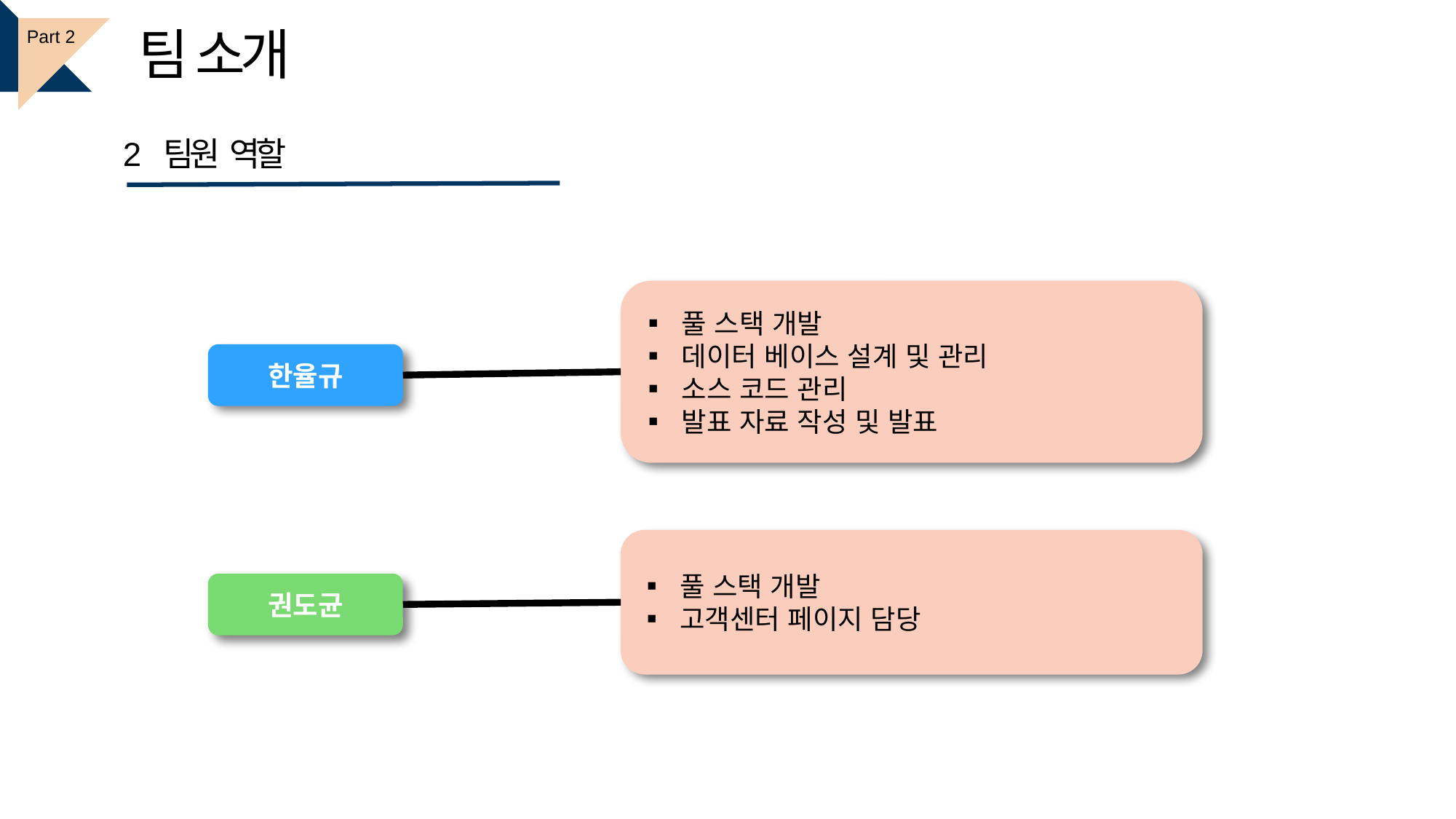

팀 소개

Part 2
2   팀원   역할
▪ 풀 스택 개발
▪ 데이터 베이스 설계 및 관리
▪ 소스 코드 관리
▪ 발표 자료 작성 및 발표
한율규
▪ 풀 스택 개발
▪ 고객센터 페이지 담당
권도균